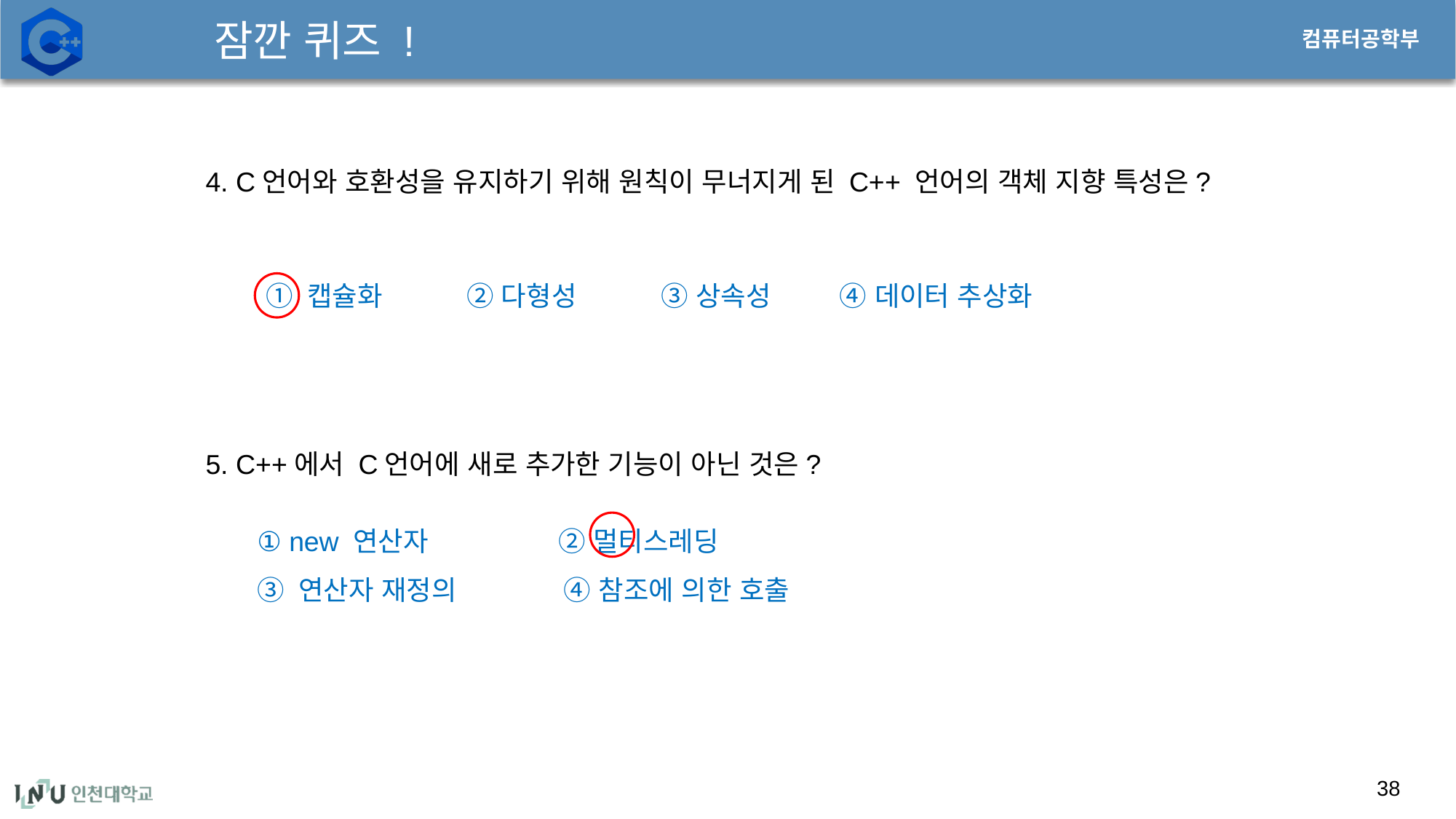

# 잠깐 퀴즈 !
4. C언어와 호환성을 유지하기 위해 원칙이 무너지게 된 C++ 언어의 객체 지향 특성은?
① 캡슐화           ② 다형성           ③ 상속성         ④ 데이터 추상화

5. C++에서 C언어에 새로 추가한 기능이 아닌 것은?
① new 연산자                 ② 멀티스레딩
③ 연산자 재정의              ④ 참조에 의한 호출